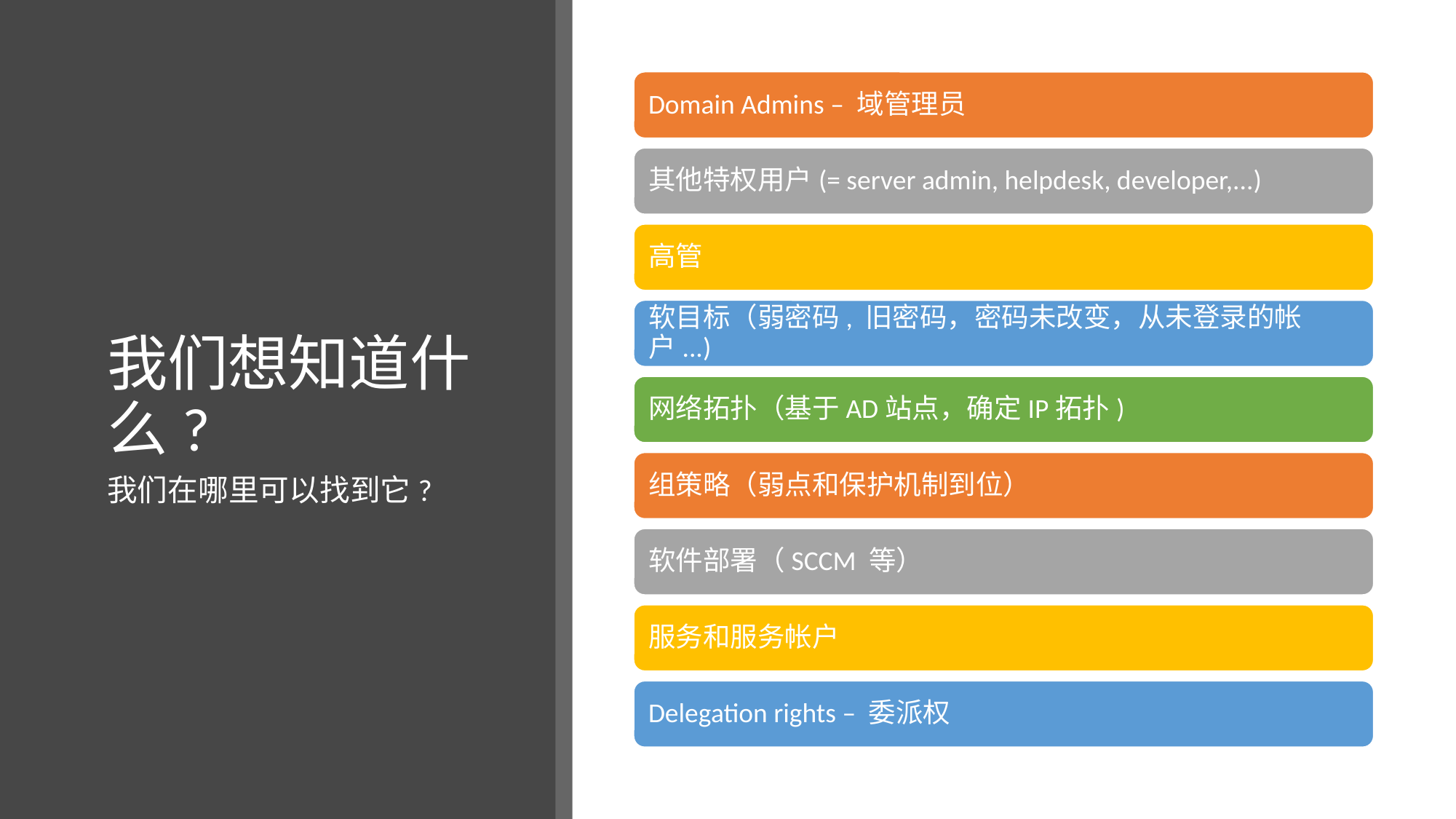

Domain Admins – 域管理员
其他特权用户(= server admin, helpdesk, developer,...)
高管
软目标（弱密码, 旧密码，密码未改变，从未登录的帐户...)
网络拓扑（基于AD站点，确定IP拓扑)
组策略（弱点和保护机制到位）
软件部署（SCCM 等）
服务和服务帐户
Delegation rights – 委派权
# 我们想知道什么?
我们在哪里可以找到它?